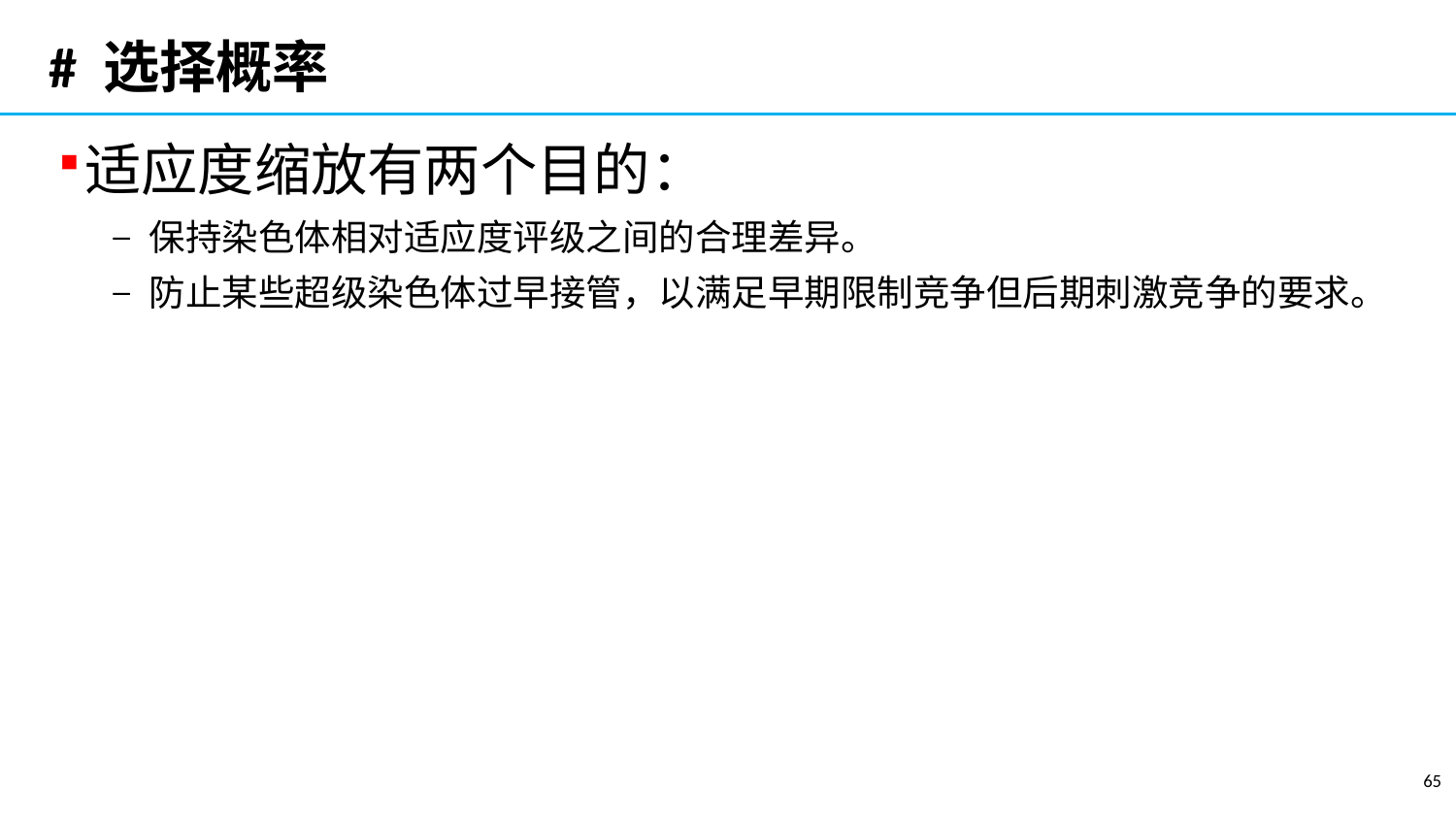

# # 选择概率

适应度缩放有两个目的：
保持染色体相对适应度评级之间的合理差异。
防止某些超级染色体过早接管，以满足早期限制竞争但后期刺激竞争的要求。
65